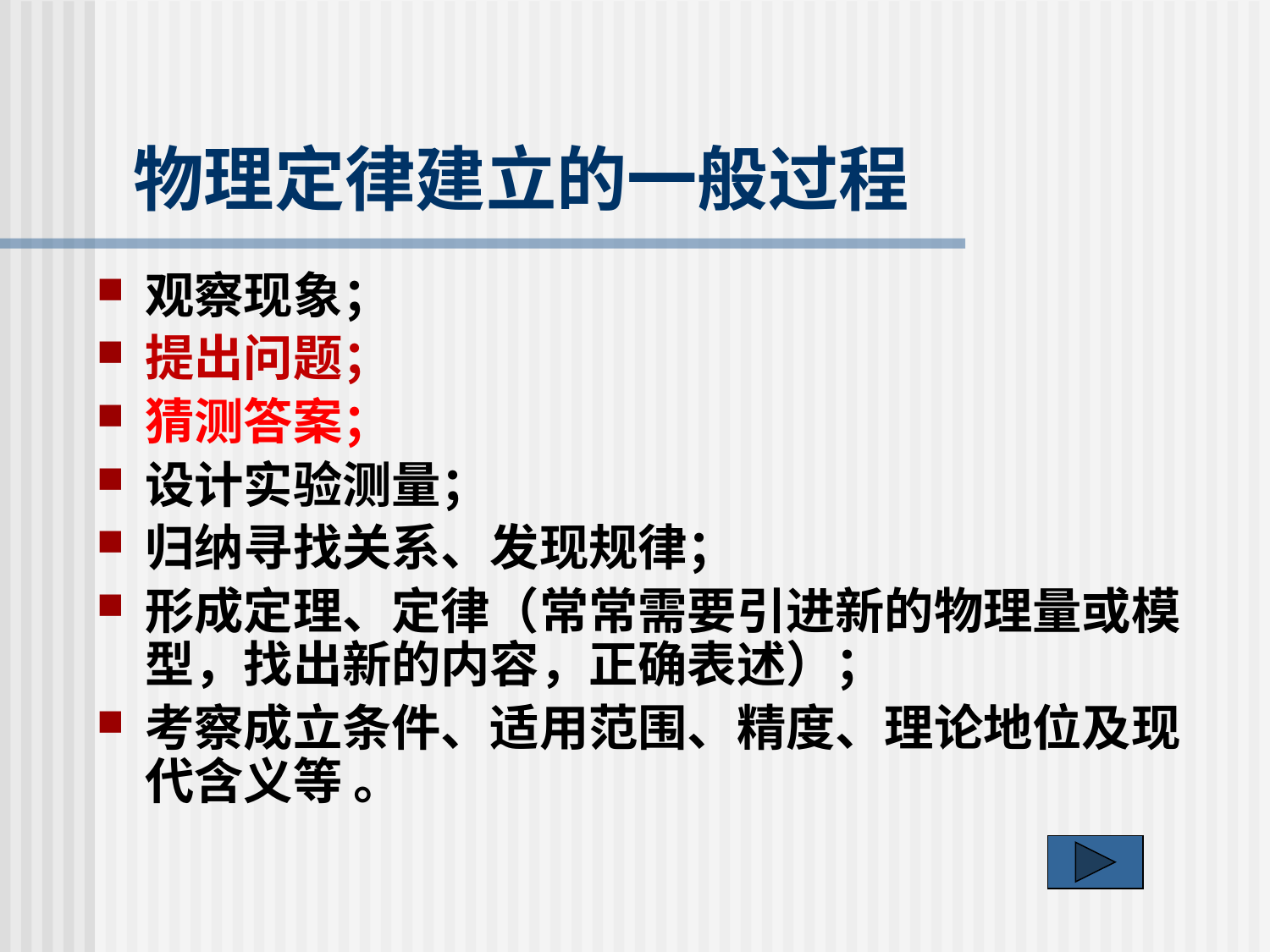

# 物理定律建立的一般过程
观察现象；
提出问题；
猜测答案；
设计实验测量；
归纳寻找关系、发现规律；
形成定理、定律（常常需要引进新的物理量或模型，找出新的内容，正确表述）；
考察成立条件、适用范围、精度、理论地位及现代含义等 。